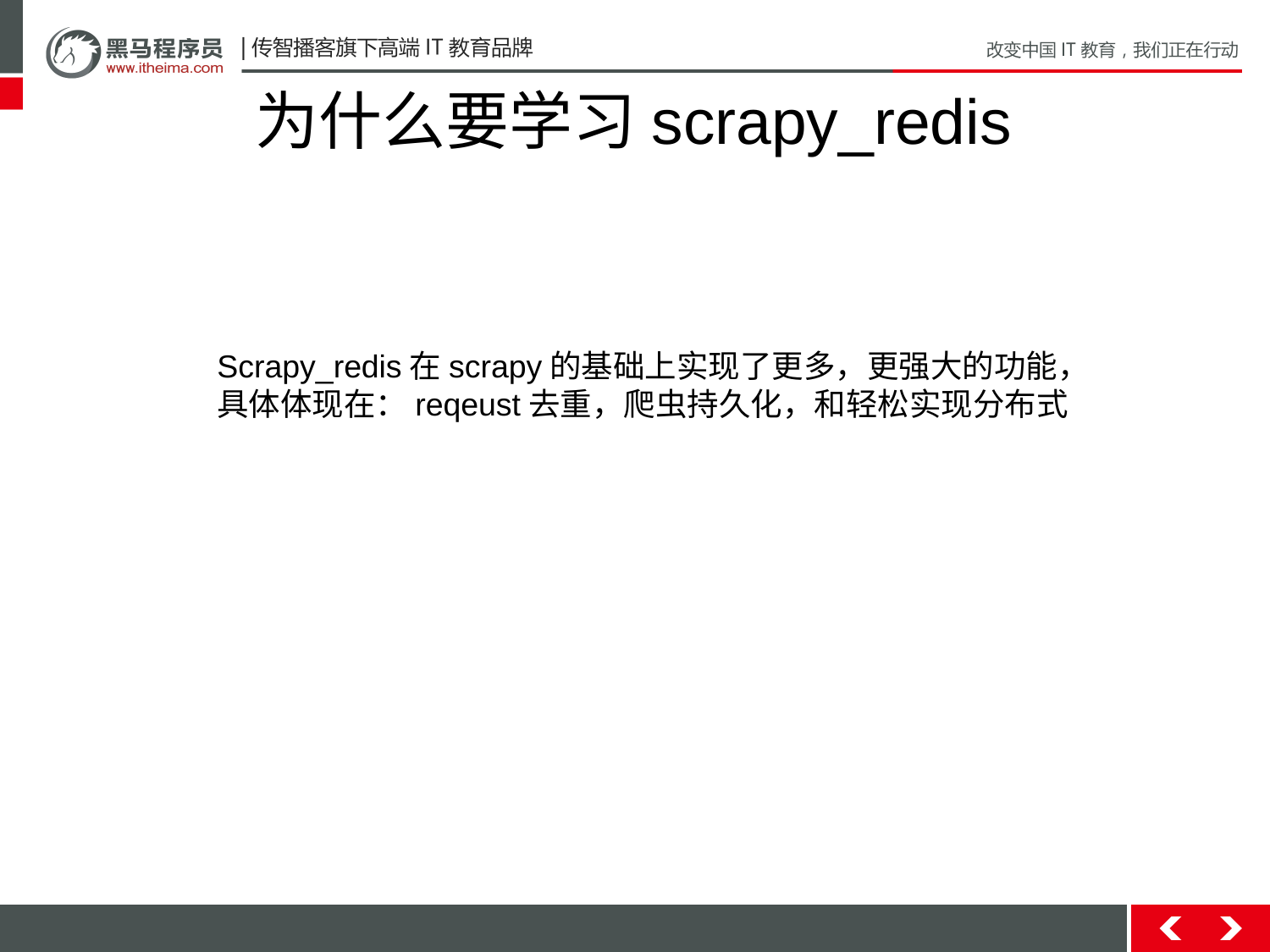

# 为什么要学习scrapy_redis
Scrapy_redis在scrapy的基础上实现了更多，更强大的功能，具体体现在：reqeust去重，爬虫持久化，和轻松实现分布式